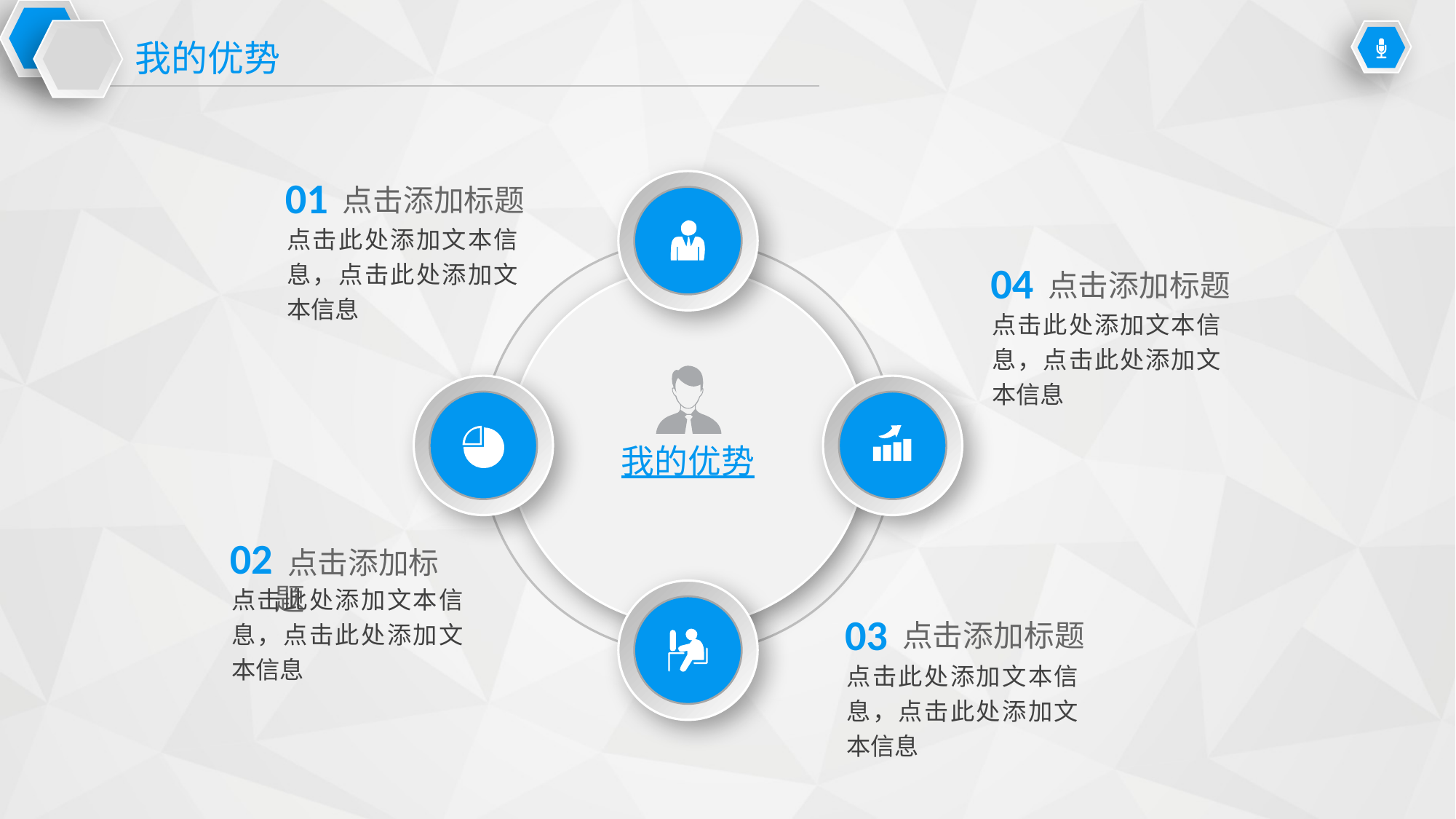

我的优势
01
 点击添加标题
点击此处添加文本信息，点击此处添加文本信息

04
 点击添加标题
点击此处添加文本信息，点击此处添加文本信息

我的优势

02
 点击添加标题
点击此处添加文本信息，点击此处添加文本信息

03
 点击添加标题
点击此处添加文本信息，点击此处添加文本信息